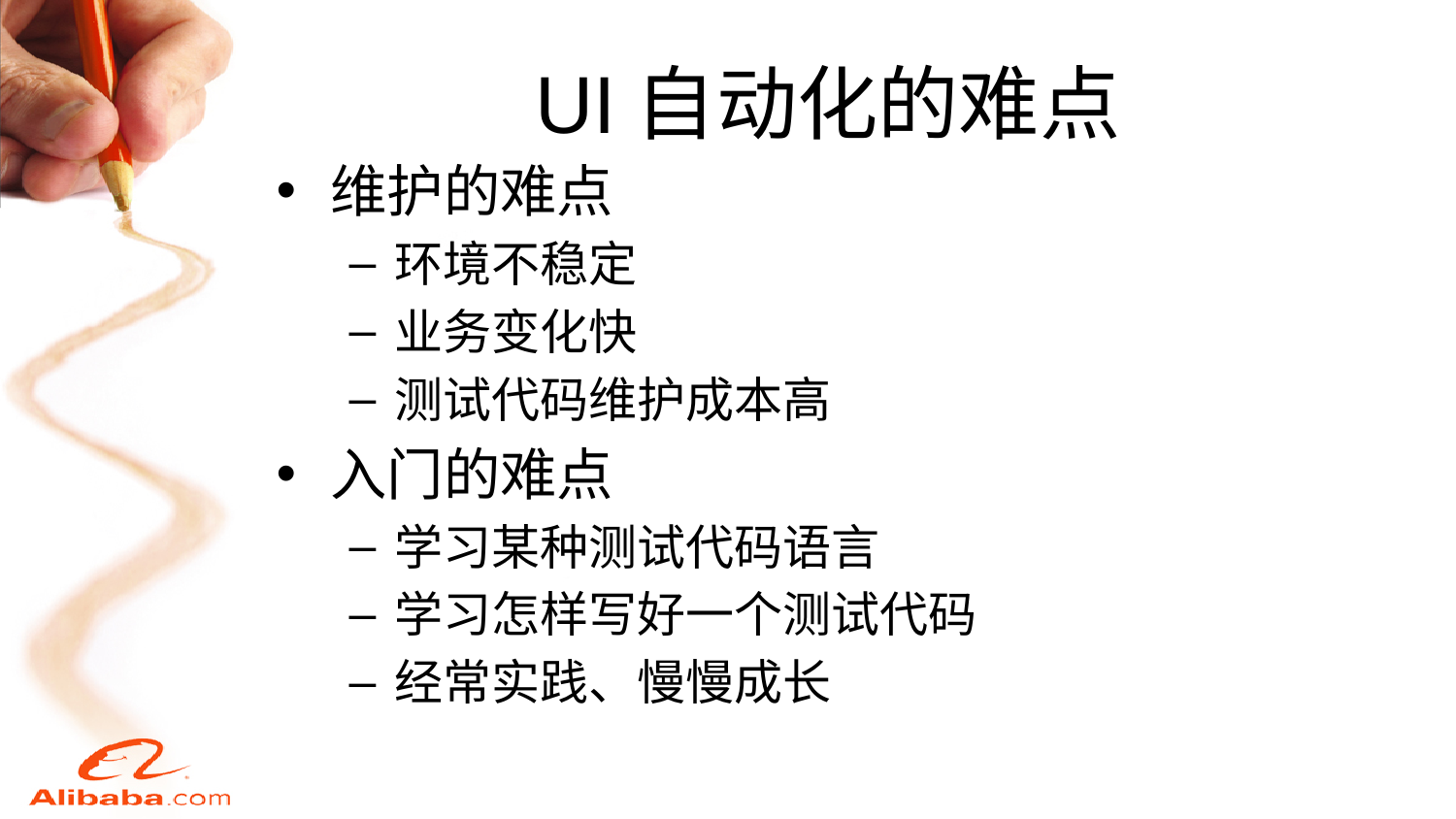

# UI自动化的难点
维护的难点
环境不稳定
业务变化快
测试代码维护成本高
入门的难点
学习某种测试代码语言
学习怎样写好一个测试代码
经常实践、慢慢成长